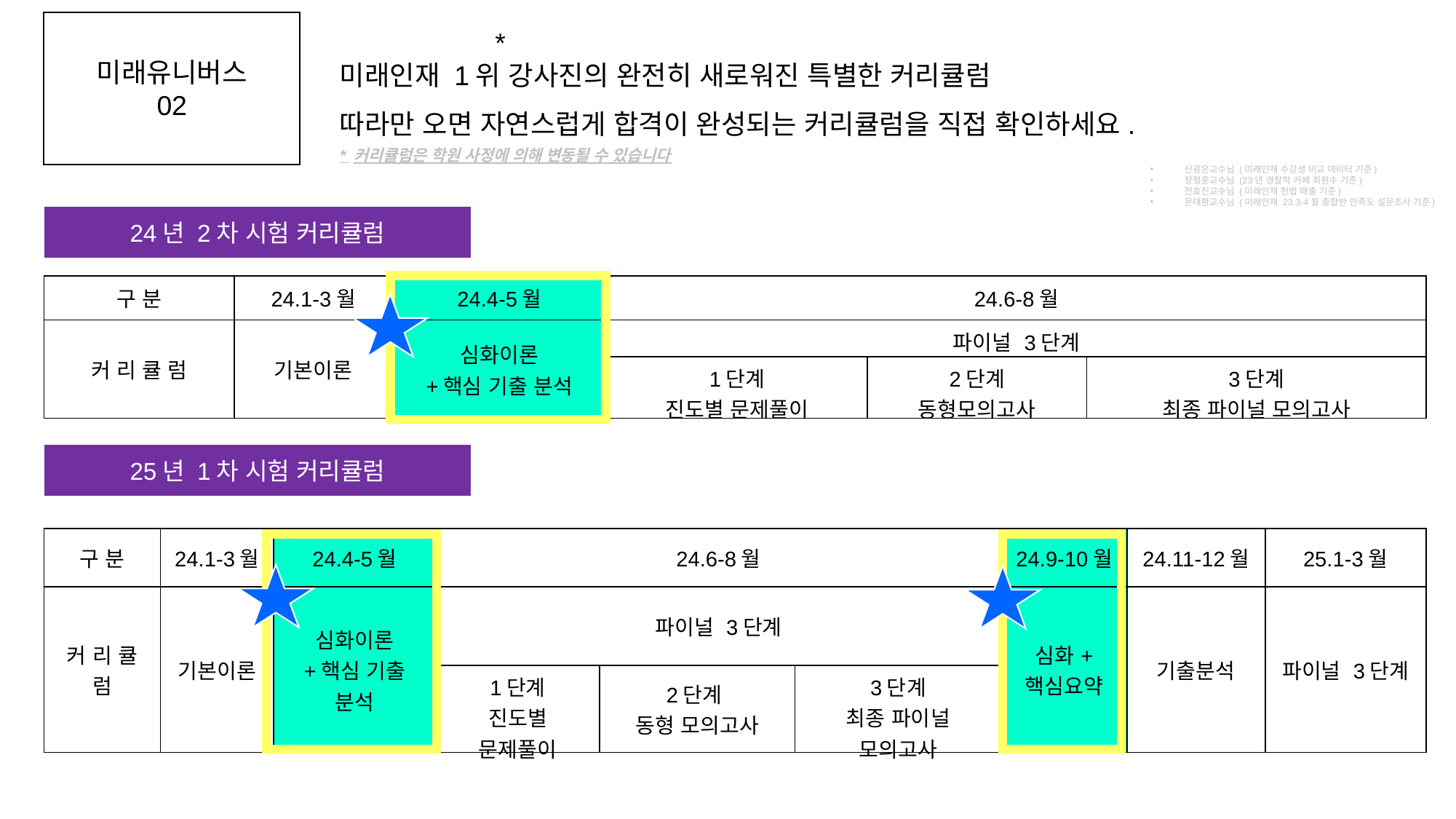

미래유니버스
02
Section9
*
미래인재 1위 강사진의 완전히 새로워진 특별한 커리큘럼
따라만 오면 자연스럽게 합격이 완성되는 커리큘럼을 직접 확인하세요.
* 커리큘럼은 학원 사정에 의해 변동될 수 있습니다
신광은교수님 (미래인재 수강생 비교 데이터 기준)
장정훈교수님 (23년 경찰학 카페 회원수 기준)
전효진교수님 (미래인재 헌법 매출 기준)
문태환교수님 (미래인재 23.3-4월 종합반 만족도 설문조사 기준)
24년 2차 시험 커리큘럼
| 구 분 | 24.1-3월 | 24.4-5월 | 24.6-8월 |  |  |
| --- | --- | --- | --- | --- | --- |
| 커 리 큘 럼 | 기본이론 | 심화이론 +핵심 기출 분석 | 파이널 3단계 |  |  |
|  |  |  | 1단계 진도별 문제풀이 | 2단계 동형모의고사 | 3단계 최종 파이널 모의고사 |

25년 1차 시험 커리큘럼
| 구 분 | 24.1-3월 | 24.4-5월 | 24.6-8월 |  |  | 24.9-10월 | 24.11-12월 | 25.1-3월 |
| --- | --- | --- | --- | --- | --- | --- | --- | --- |
| 커 리 큘 럼 | 기본이론 | 심화이론 +핵심 기출 분석 | 파이널 3단계 |  |  | 심화+ 핵심요약 | 기출분석 | 파이널 3단계 |
|  |  |  | 1단계 진도별 문제풀이 | 2단계 동형 모의고사 | 3단계 최종 파이널 모의고사 |  |  |  |